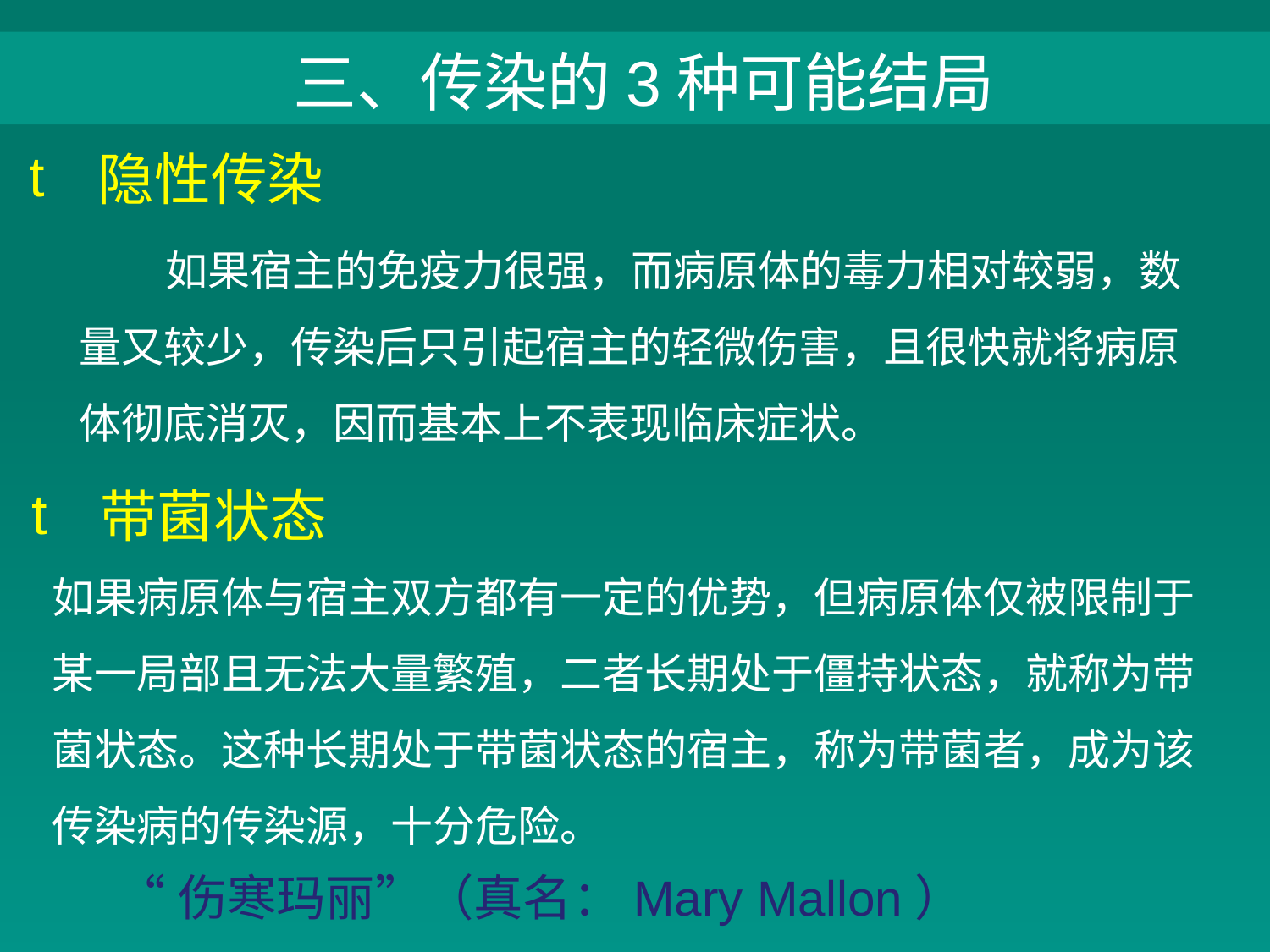

三、传染的3种可能结局
  隐性传染
        如果宿主的免疫力很强，而病原体的毒力相对较弱，数量又较少，传染后只引起宿主的轻微伤害，且很快就将病原体彻底消灭，因而基本上不表现临床症状。
  带菌状态
如果病原体与宿主双方都有一定的优势，但病原体仅被限制于某一局部且无法大量繁殖，二者长期处于僵持状态，就称为带菌状态。这种长期处于带菌状态的宿主，称为带菌者，成为该传染病的传染源，十分危险。
“伤寒玛丽”（真名：Mary Mallon）